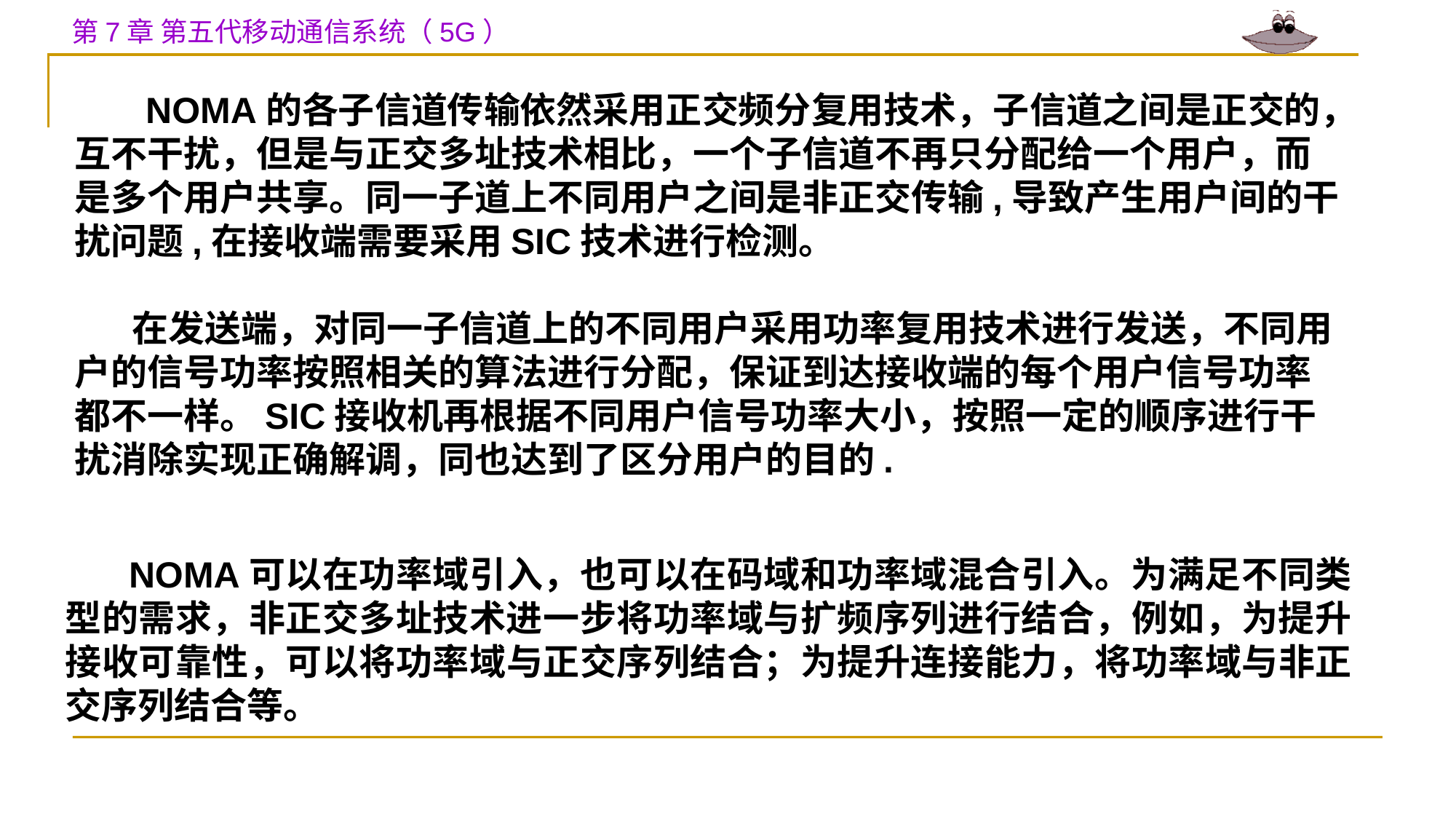

NOMA的各子信道传输依然采用正交频分复用技术，子信道之间是正交的，互不干扰，但是与正交多址技术相比，一个子信道不再只分配给一个用户，而是多个用户共享。同一子道上不同用户之间是非正交传输,导致产生用户间的干扰问题,在接收端需要采用SIC技术进行检测。

      在发送端，对同一子信道上的不同用户采用功率复用技术进行发送，不同用户的信号功率按照相关的算法进行分配，保证到达接收端的每个用户信号功率都不一样。SIC接收机再根据不同用户信号功率大小，按照一定的顺序进行干扰消除实现正确解调，同也达到了区分用户的目的.
   NOMA可以在功率域引入，也可以在码域和功率域混合引入。为满足不同类型的需求，非正交多址技术进一步将功率域与扩频序列进行结合，例如，为提升接收可靠性，可以将功率域与正交序列结合；为提升连接能力，将功率域与非正交序列结合等。